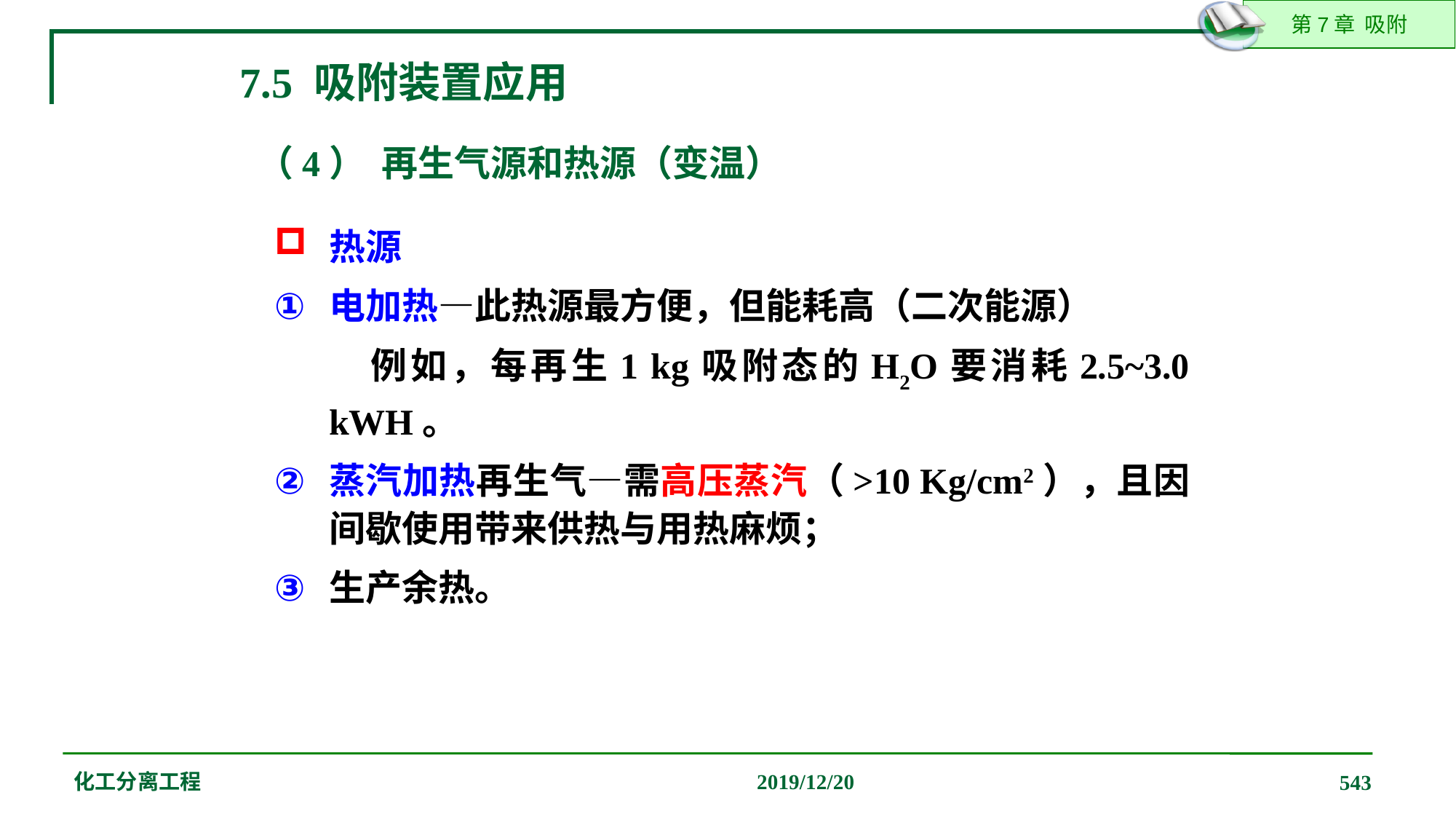

7.5 吸附装置应用
（4）  再生气源和热源（变温）
热源
电加热—此热源最方便，但能耗高（二次能源）
       例如，每再生1 kg吸附态的H2O要消耗2.5~3.0 kWH。
蒸汽加热再生气—需高压蒸汽（>10 Kg/cm2），且因间歇使用带来供热与用热麻烦；
生产余热。

化工分离工程
2019/12/20
543